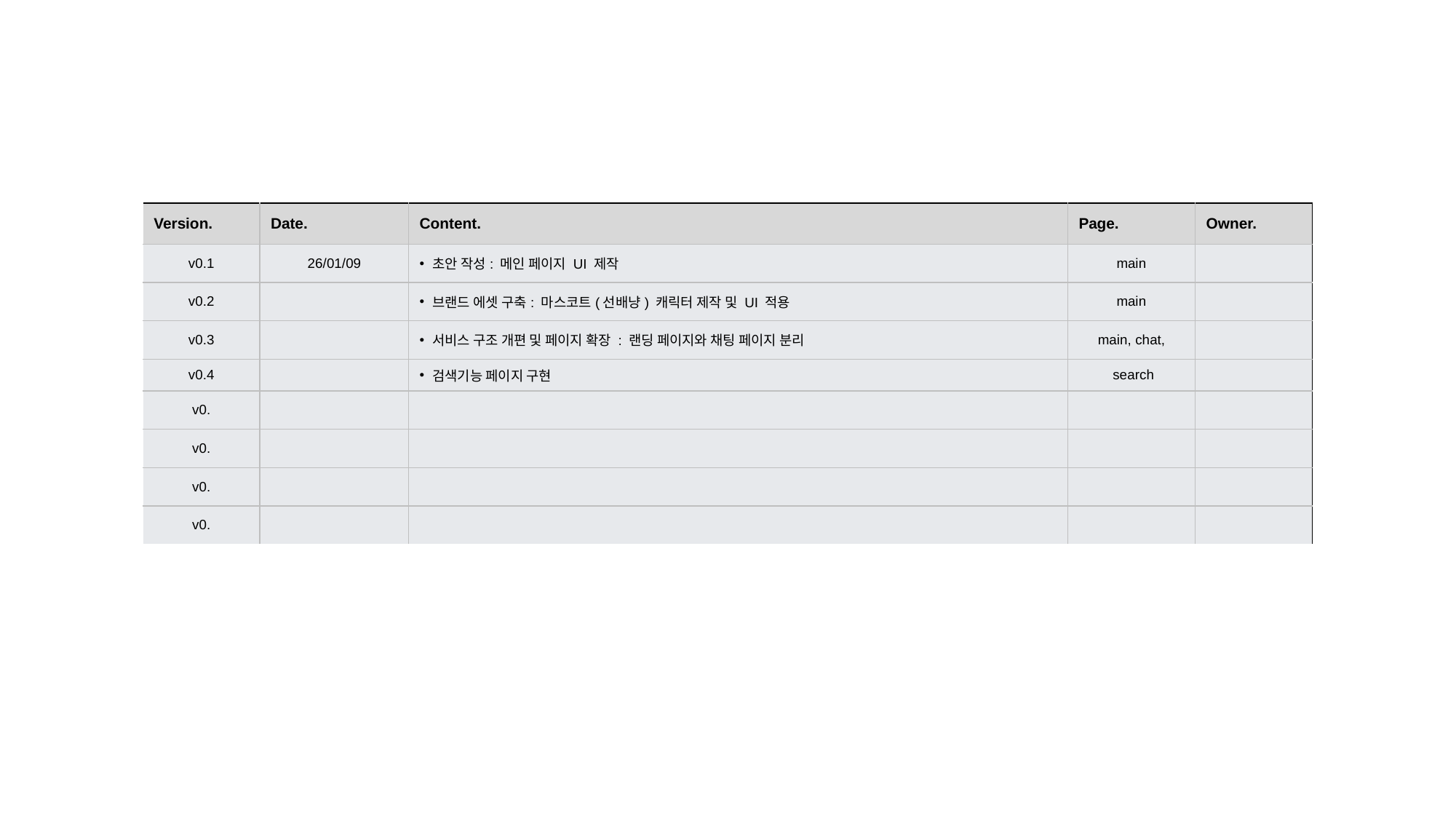

| Version. | Date. | Content. | Page. | Owner. |
| --- | --- | --- | --- | --- |
| v0.1 | 26/01/09 | 초안 작성: 메인 페이지 UI 제작 | main |  |
| v0.2 |  | 브랜드 에셋 구축: 마스코트(선배냥) 캐릭터 제작 및 UI 적용 | main |  |
| v0.3 |  | 서비스 구조 개편 및 페이지 확장 : 랜딩 페이지와 채팅 페이지 분리 | main, chat, |  |
| v0.4 |  | 검색기능 페이지 구현 | search |  |
| v0. |  |  |  |  |
| v0. |  |  |  |  |
| v0. |  |  |  |  |
| v0. |  |  |  |  |